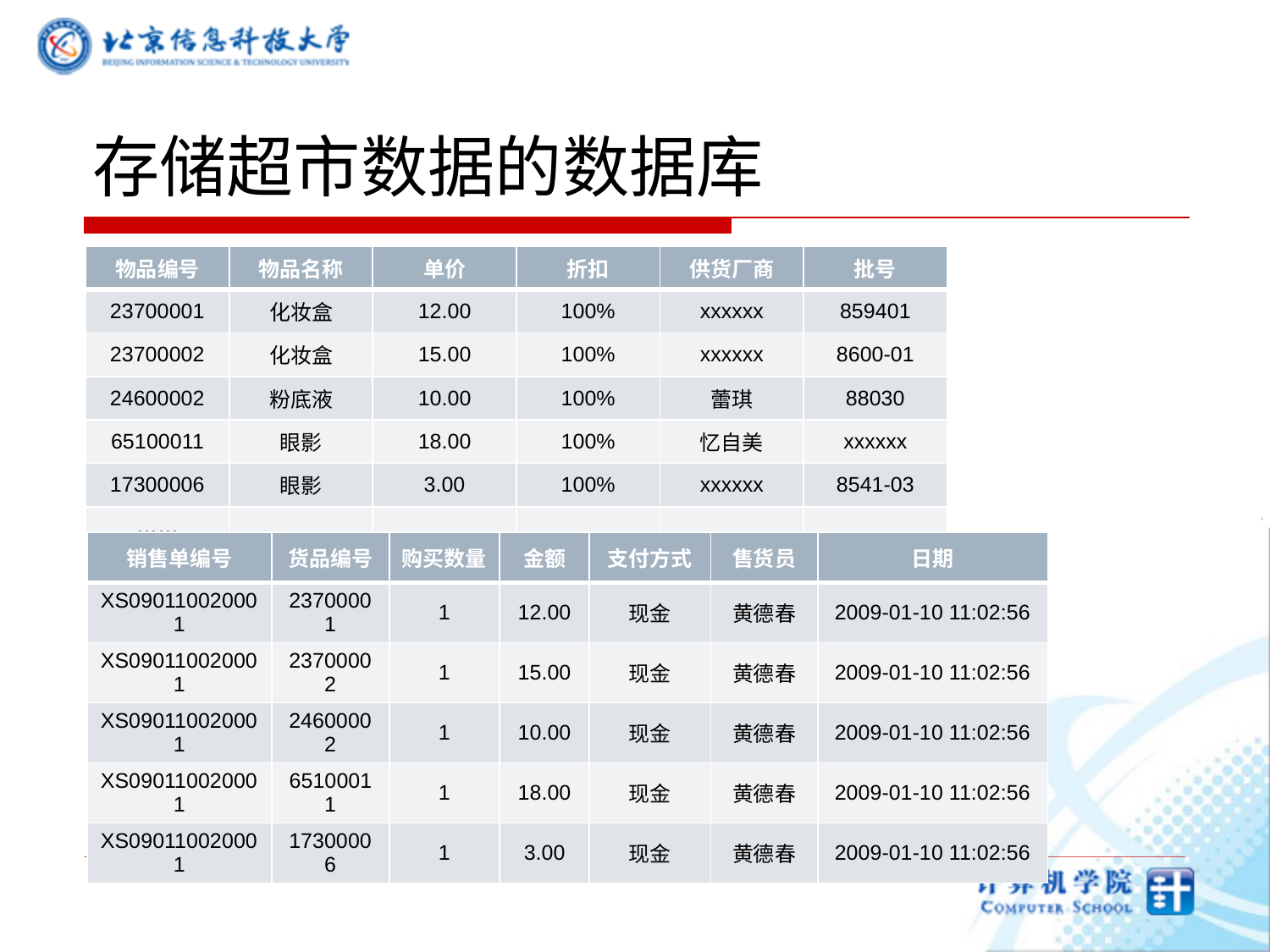

# 存储超市数据的数据库
| 物品编号 | 物品名称 | 单价 | 折扣 | 供货厂商 | 批号 |
| --- | --- | --- | --- | --- | --- |
| 23700001 | 化妆盒 | 12.00 | 100% | xxxxxx | 859401 |
| 23700002 | 化妆盒 | 15.00 | 100% | xxxxxx | 8600-01 |
| 24600002 | 粉底液 | 10.00 | 100% | 蕾琪 | 88030 |
| 65100011 | 眼影 | 18.00 | 100% | 忆自美 | xxxxxx |
| 17300006 | 眼影 | 3.00 | 100% | xxxxxx | 8541-03 |
| …… |  |  |  |  |  |
| 销售单编号 | 货品编号 | 购买数量 | 金额 | 支付方式 | 售货员 | 日期 |
| --- | --- | --- | --- | --- | --- | --- |
| XS090110020001 | 23700001 | 1 | 12.00 | 现金 | 黄德春 | 2009-01-10 11:02:56 |
| XS090110020001 | 23700002 | 1 | 15.00 | 现金 | 黄德春 | 2009-01-10 11:02:56 |
| XS090110020001 | 24600002 | 1 | 10.00 | 现金 | 黄德春 | 2009-01-10 11:02:56 |
| XS090110020001 | 65100011 | 1 | 18.00 | 现金 | 黄德春 | 2009-01-10 11:02:56 |
| XS090110020001 | 17300006 | 1 | 3.00 | 现金 | 黄德春 | 2009-01-10 11:02:56 |